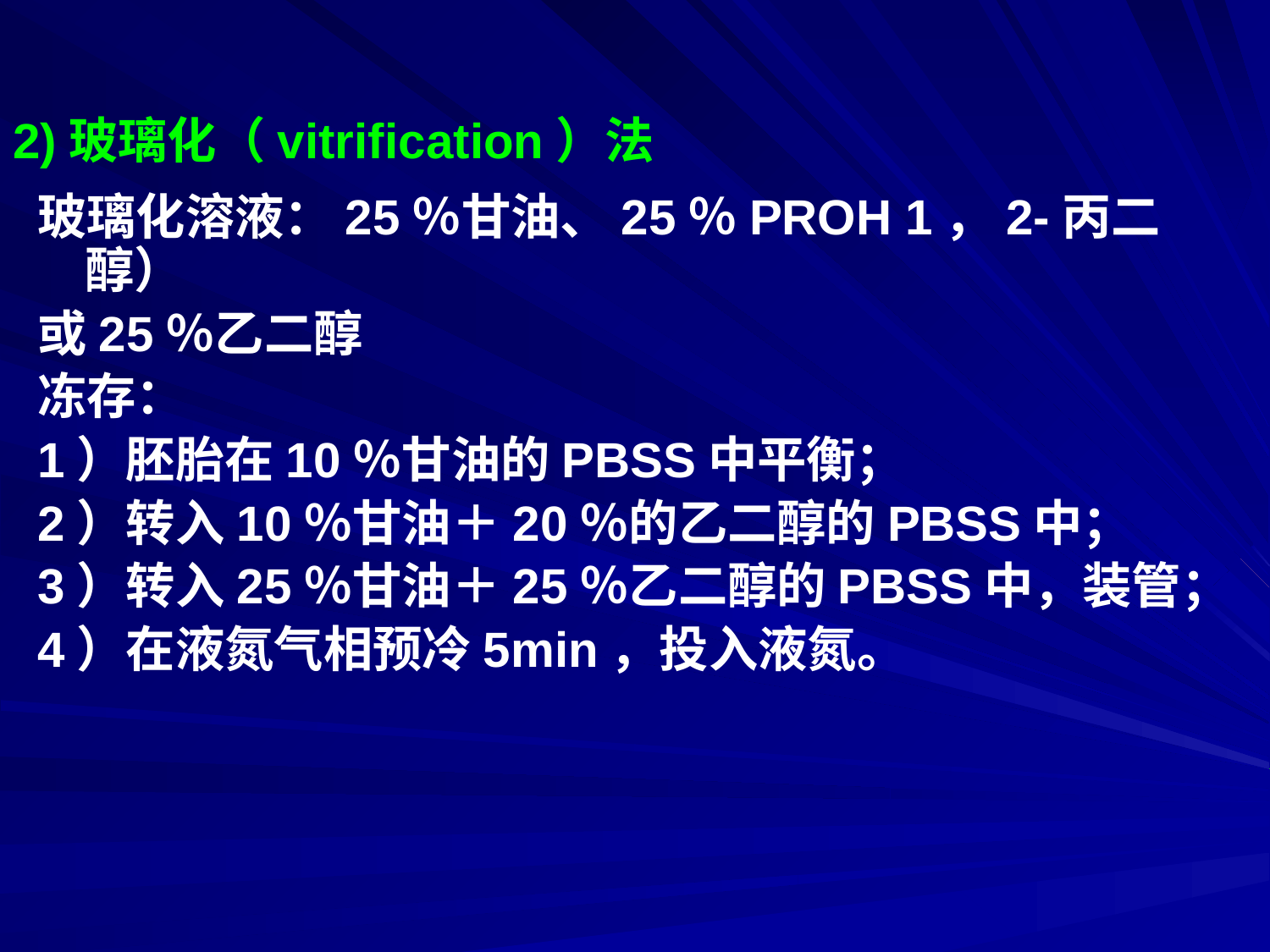

# 2)玻璃化（vitrification）法
玻璃化溶液：25％甘油、25％PROH 1，2-丙二醇）
或25％乙二醇
冻存：
1）胚胎在10％甘油的PBSS中平衡；
2）转入10％甘油＋20％的乙二醇的PBSS中；
3）转入25％甘油＋25％乙二醇的PBSS中，装管；
4）在液氮气相预冷5min，投入液氮。